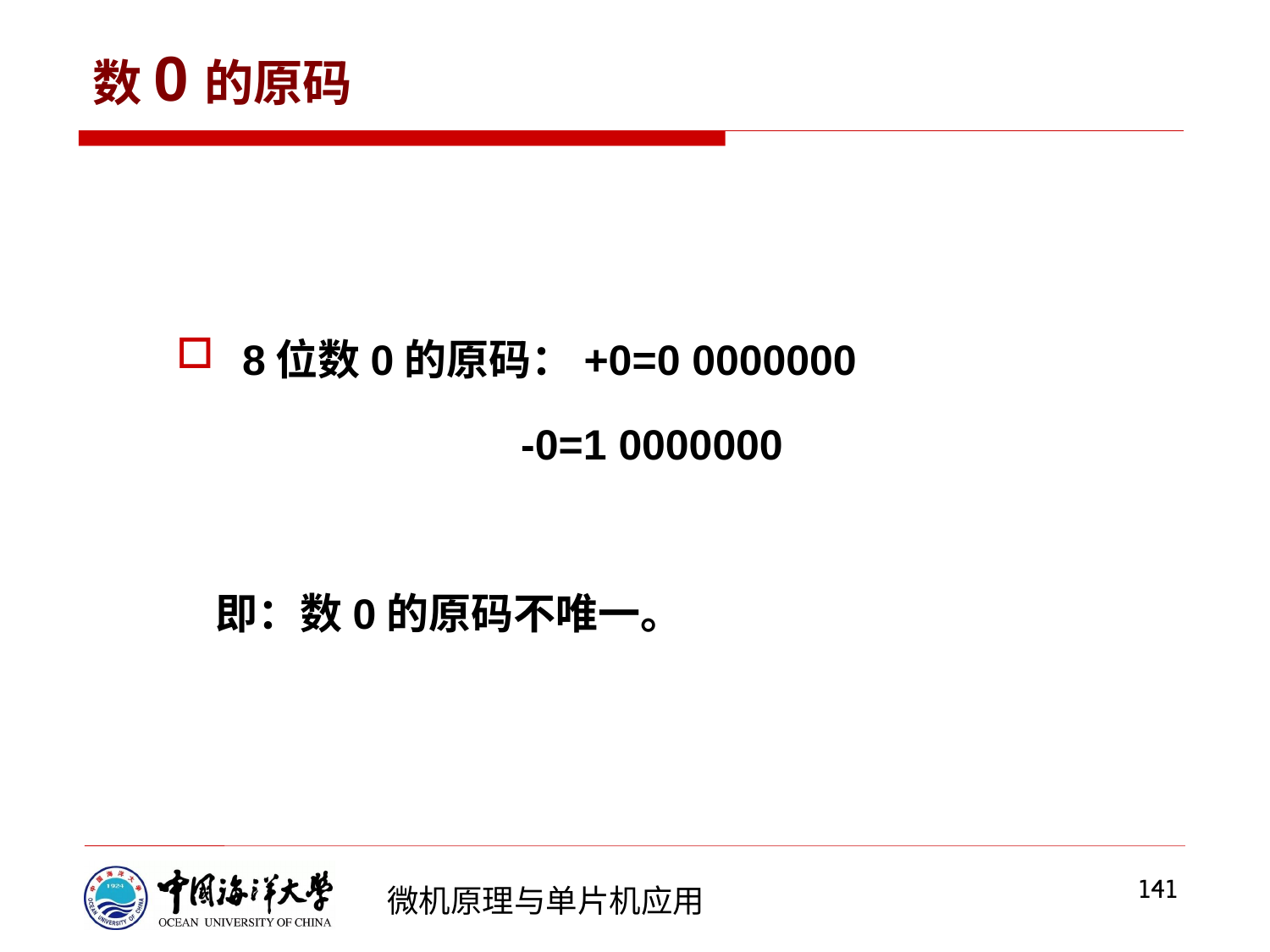

# 数0的原码
8位数0的原码：+0=0 0000000
                             -0=1 0000000

   即：数0的原码不唯一。
141